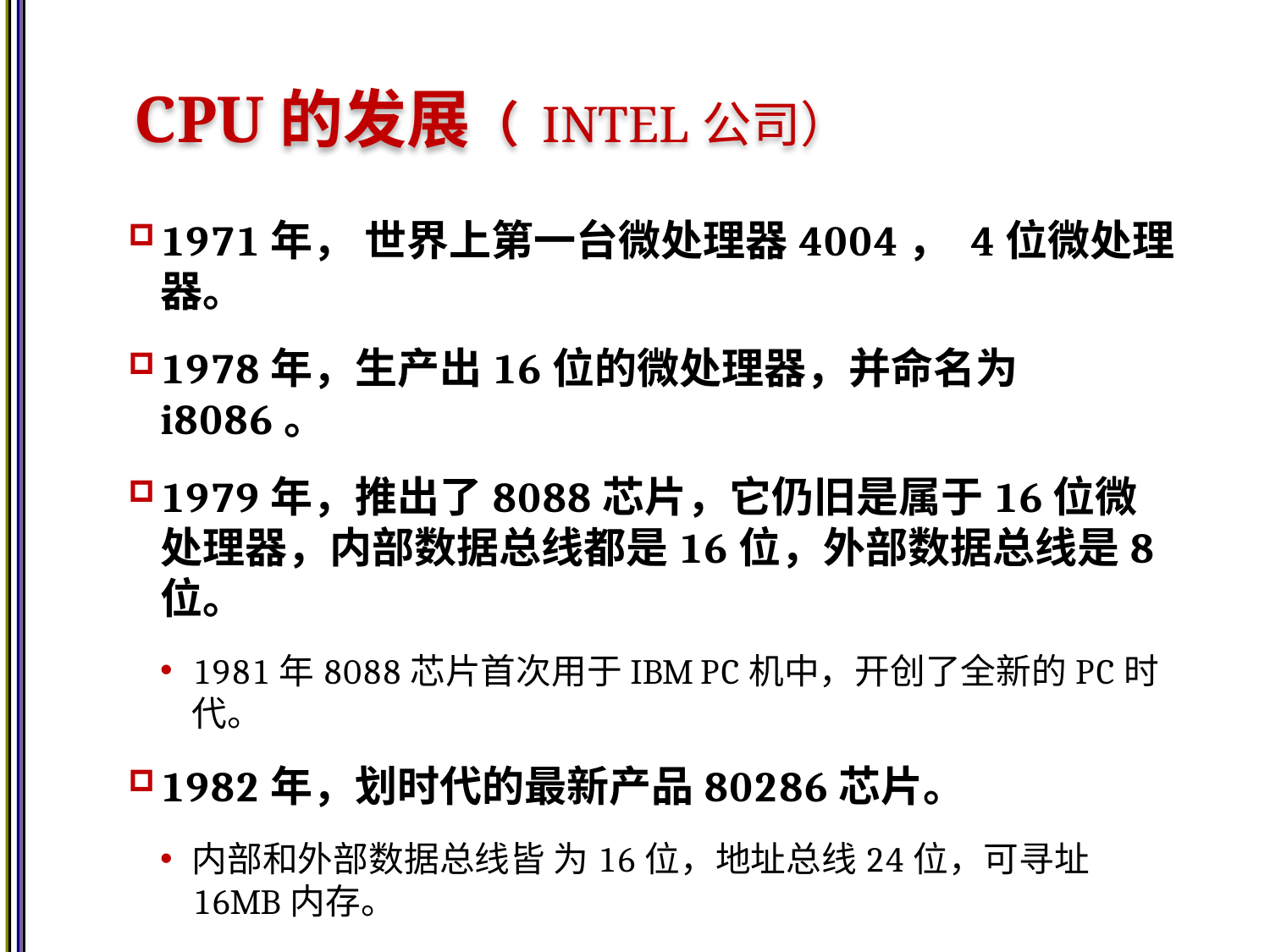

# CPU的发展（ INTEL公司）
1971年， 世界上第一台微处理器4004， 4位微处理器。
1978年，生产出16位的微处理器，并命名为i8086。
1979年，推出了8088芯片，它仍旧是属于16位微处理器，内部数据总线都是16位，外部数据总线是8位。
1981年8088芯片首次用于IBM PC机中，开创了全新的PC时代。
1982年，划时代的最新产品80286芯片。
内部和外部数据总线皆 为16位，地址总线24位，可寻址16MB内存。
CPU的工作方式也演变出两种来：实模式和保护模式。
7